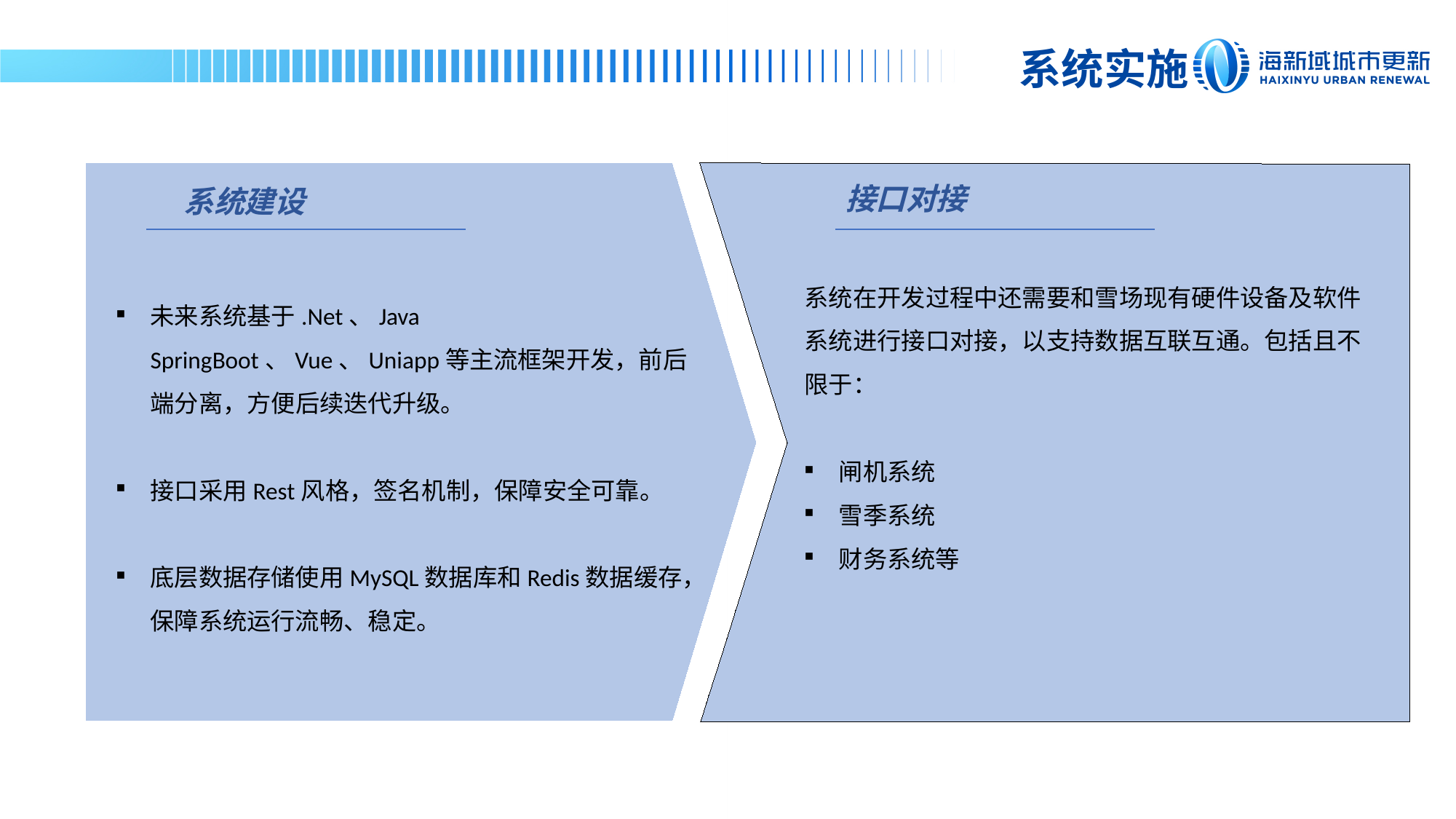

系统实施

接口对接

系统建设

系统在开发过程中还需要和雪场现有硬件设备及软件系统进行接口对接，以支持数据互联互通。包括且不限于：

闸机系统
雪季系统
财务系统等

未来系统基于.Net、Java SpringBoot、Vue、Uniapp等主流框架开发，前后端分离，方便后续迭代升级。

接口采用Rest风格，签名机制，保障安全可靠。

底层数据存储使用MySQL数据库和Redis数据缓存，保障系统运行流畅、稳定。